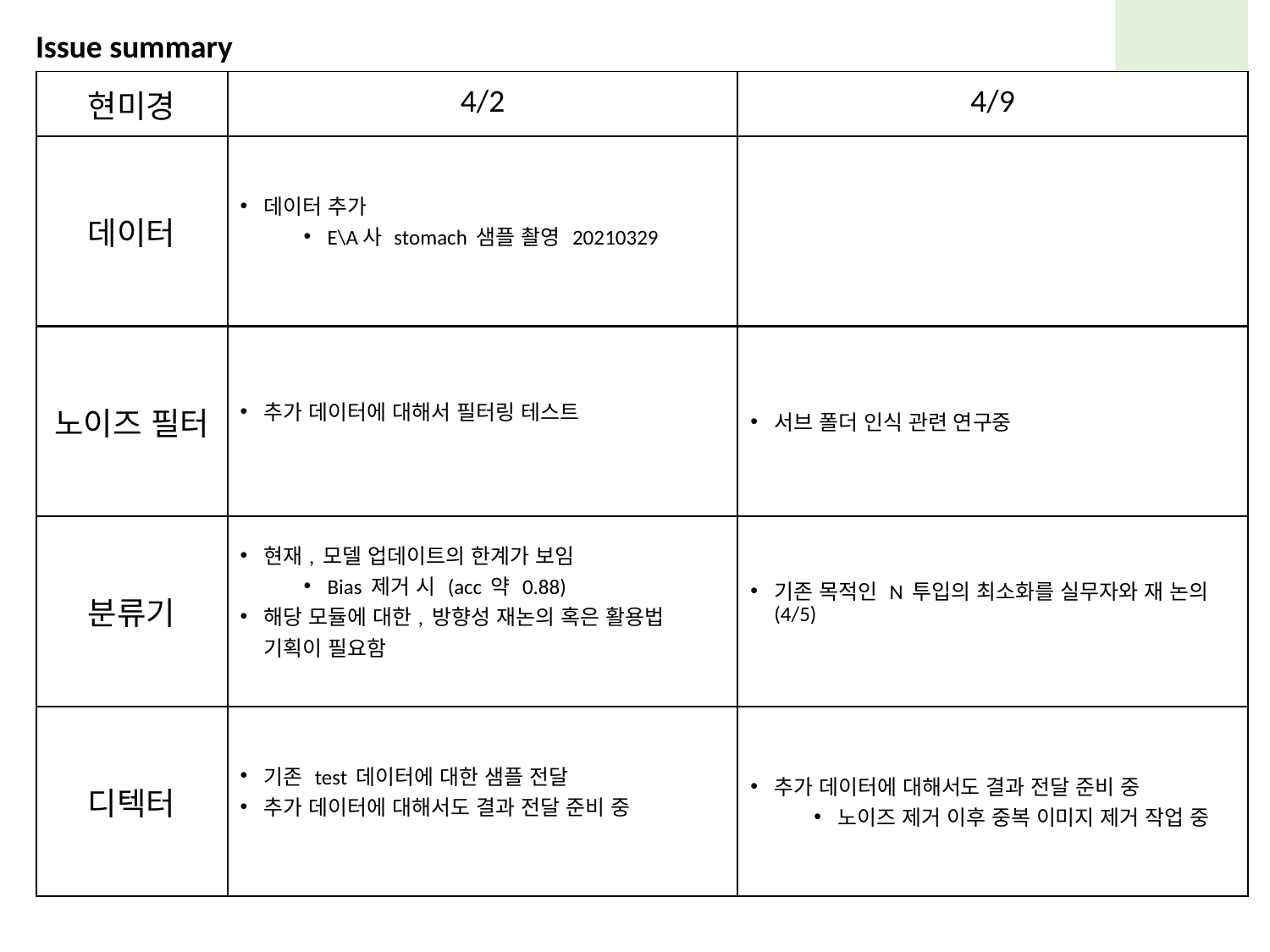

Issue summary
| 현미경 | 4/2 | 4/9 |
| --- | --- | --- |
| 데이터 | 데이터 추가 E\A사 stomach 샘플 촬영 20210329 |  |
| 노이즈 필터 | 추가 데이터에 대해서 필터링 테스트 | 서브 폴더 인식 관련 연구중 |
| --- | --- | --- |
| 분류기 | 현재, 모델 업데이트의 한계가 보임 Bias 제거 시 (acc 약 0.88) 해당 모듈에 대한, 방향성 재논의 혹은 활용법 기획이 필요함 | 기존 목적인 N 투입의 최소화를 실무자와 재 논의 (4/5) |
| 디텍터 | 기존 test 데이터에 대한 샘플 전달 추가 데이터에 대해서도 결과 전달 준비 중 | 추가 데이터에 대해서도 결과 전달 준비 중 노이즈 제거 이후 중복 이미지 제거 작업 중 |